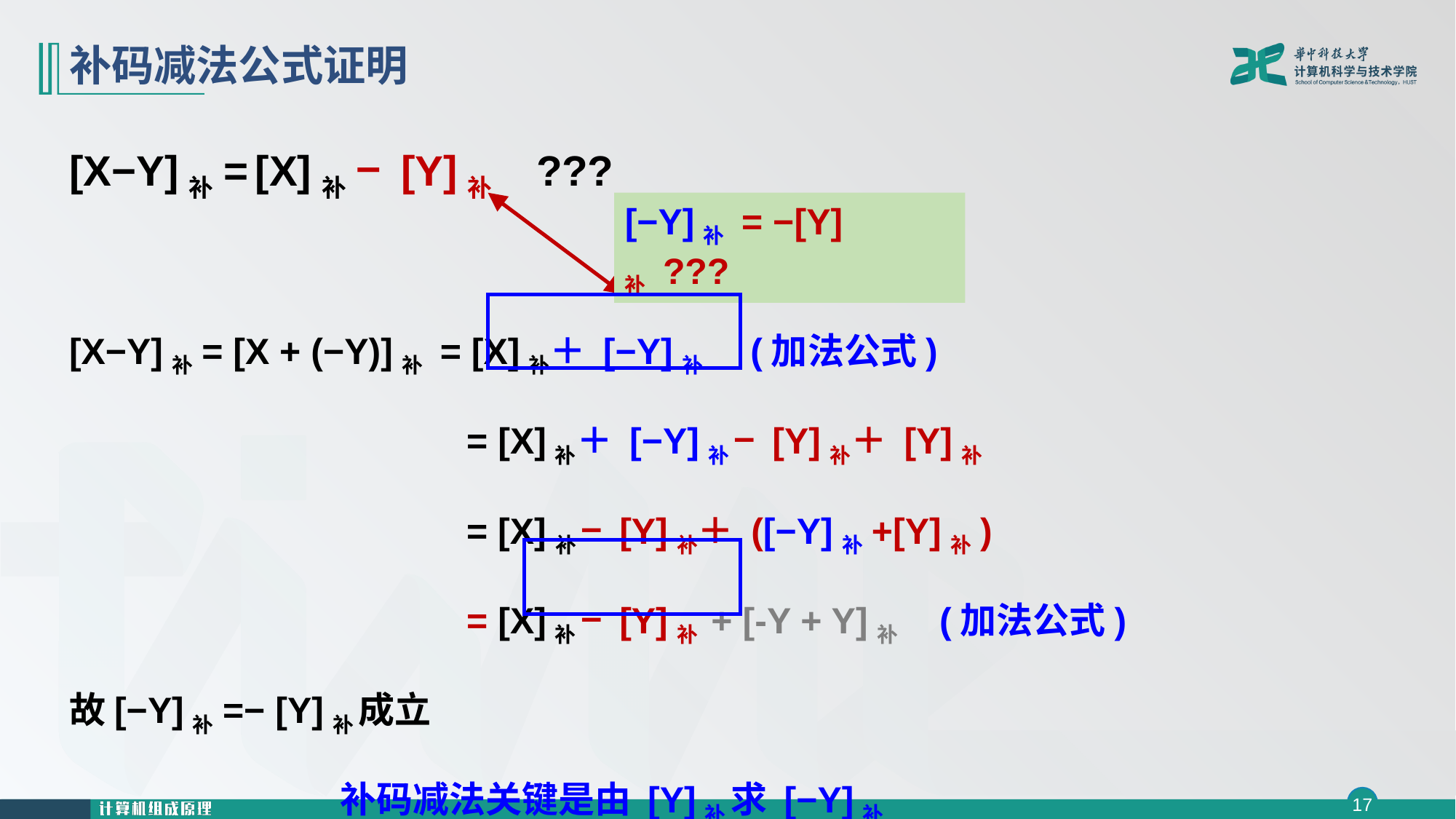

# 补码减法公式证明
[X−Y]补= [X]补 − [Y]补      ???

[X−Y]补= [X + (−Y)]补 = [X]补＋ [−Y]补      (加法公式)
                                       = [X]补＋ [−Y]补 − [Y]补＋ [Y]补
                                       = [X]补 − [Y]补＋ ([−Y]补+[Y]补)
                                       = [X]补 − [Y]补 + [-Y + Y]补    (加法公式)
故[−Y]补=− [Y]补 成立
                                补码减法关键是由 [Y]补 求 [−Y]补

[−Y]补 = −[Y]补 ???